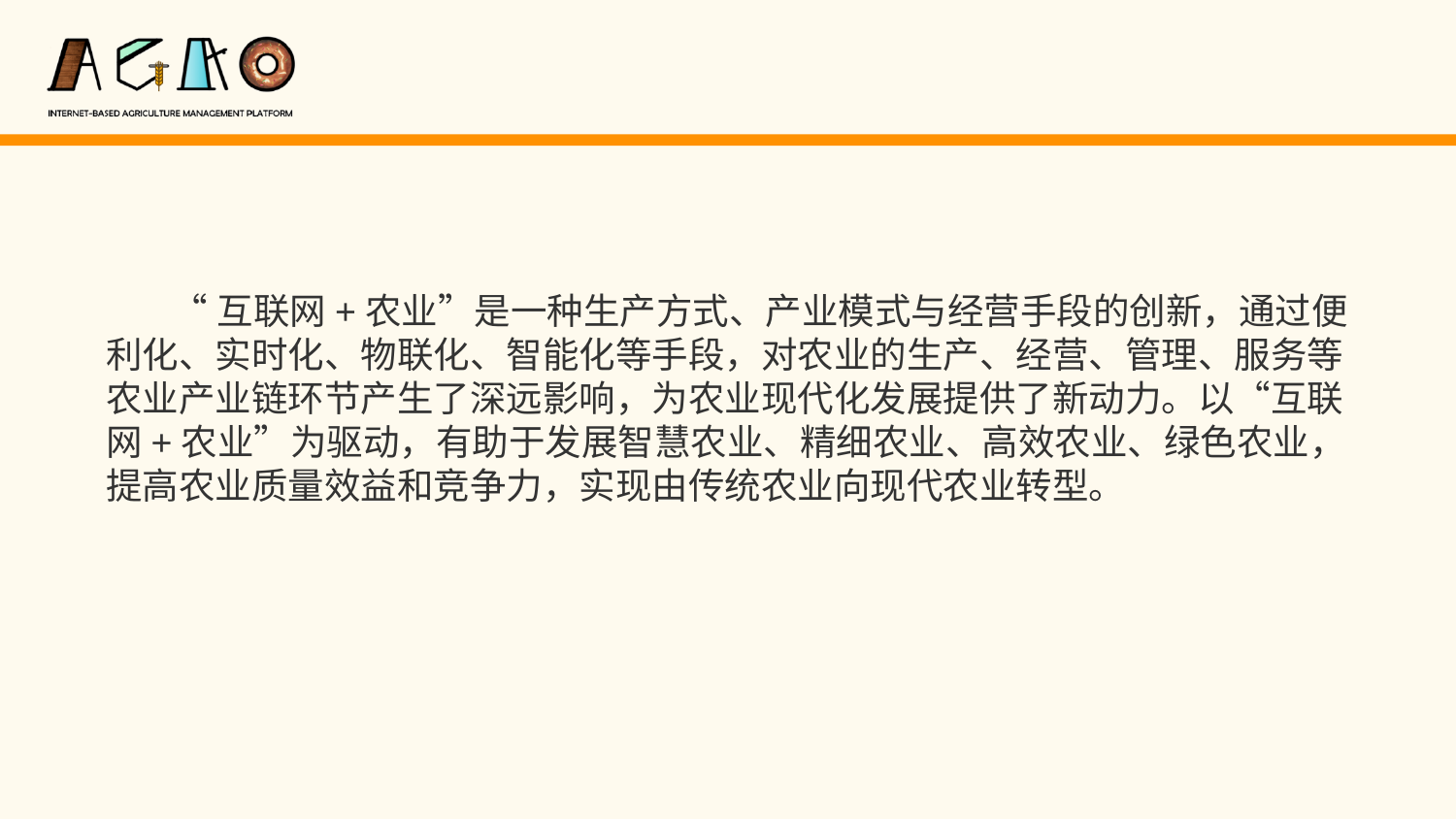

“互联网+农业”是一种生产方式、产业模式与经营手段的创新，通过便利化、实时化、物联化、智能化等手段，对农业的生产、经营、管理、服务等农业产业链环节产生了深远影响，为农业现代化发展提供了新动力。以“互联网+农业”为驱动，有助于发展智慧农业、精细农业、高效农业、绿色农业，提高农业质量效益和竞争力，实现由传统农业向现代农业转型。